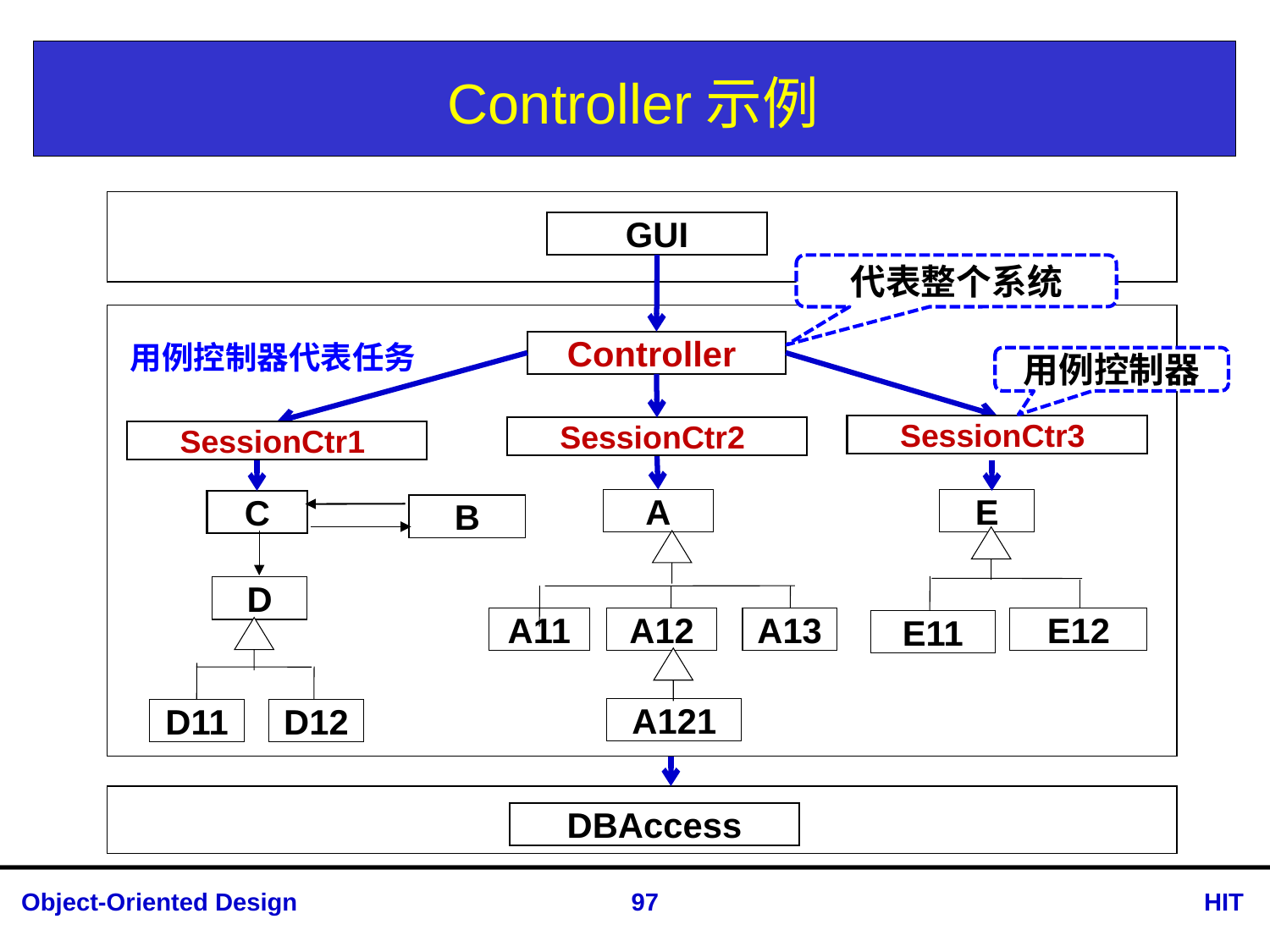

# Controller示例

GUI
代表整个系统

用例控制器代表任务
Controller
用例控制器
SessionCtr3
SessionCtr2
SessionCtr1
A
E
C
B

D
A11
A12
A13
E12
E11

A121
D11
D12

DBAccess